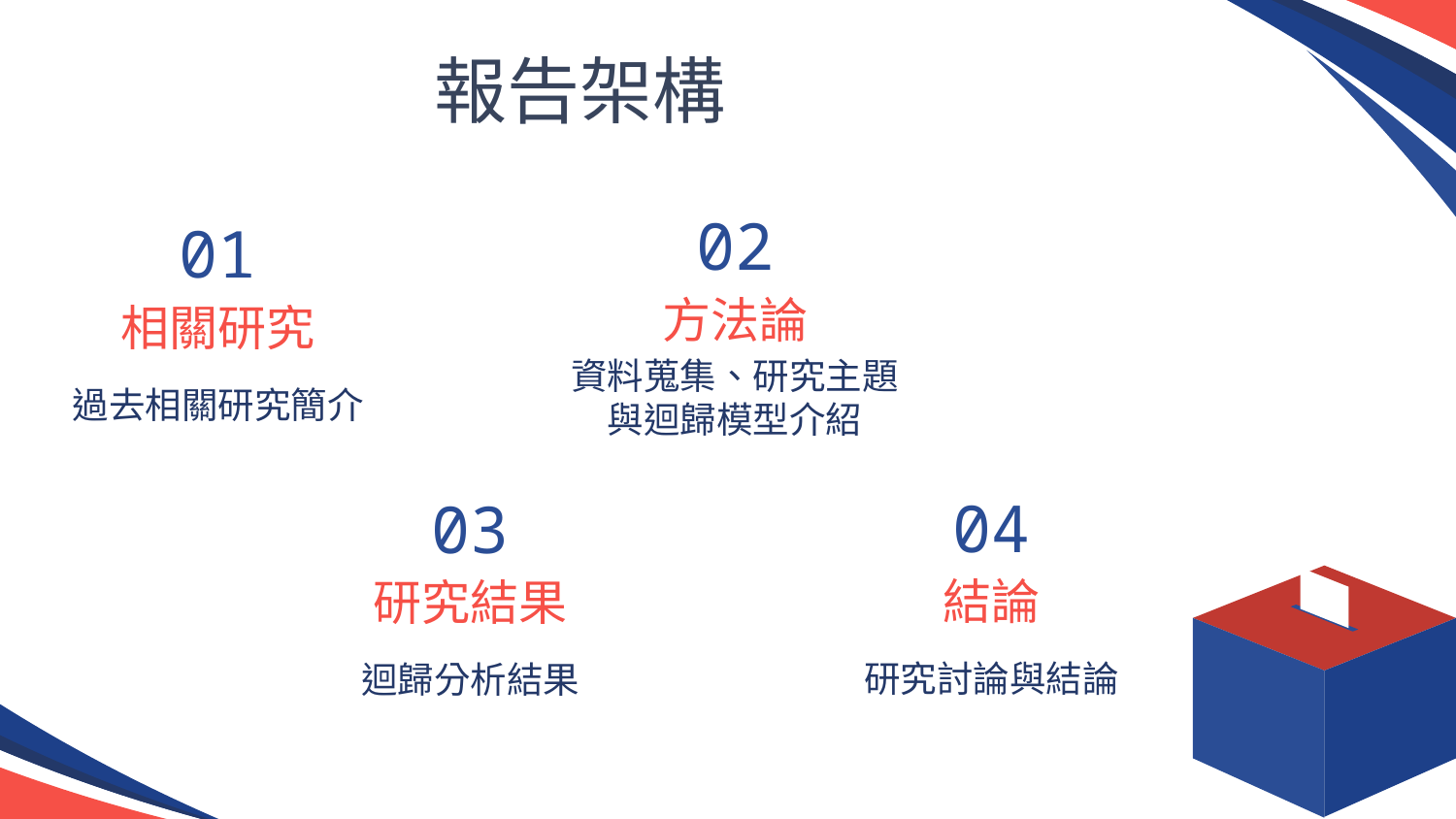

# 報告架構
02
01
方法論
相關研究
資料蒐集、研究主題
與迴歸模型介紹
過去相關研究簡介
04
03

結論
研究結果
研究討論與結論
迴歸分析結果